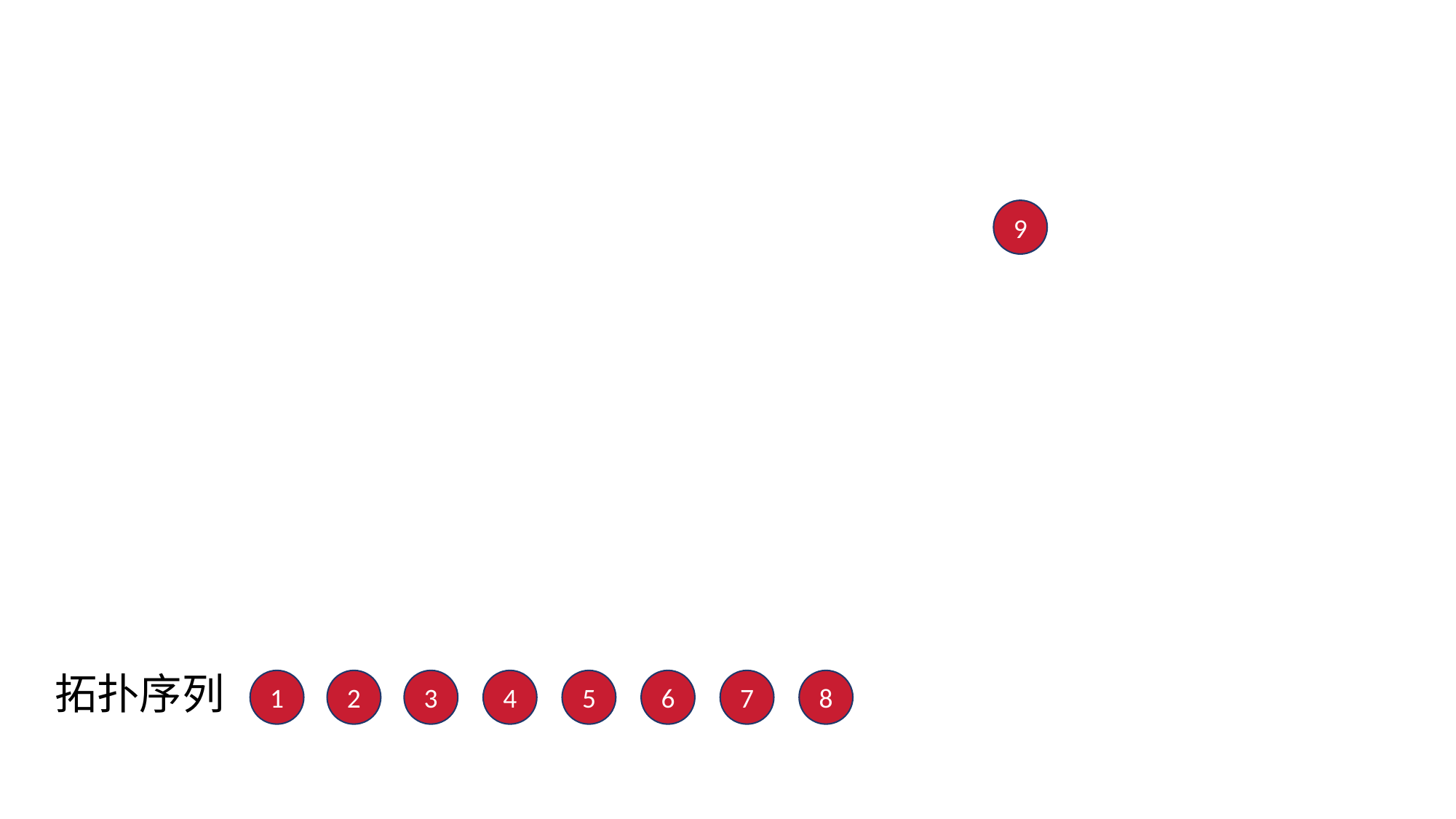

9
拓扑序列
1
2
3
4
5
6
7
8